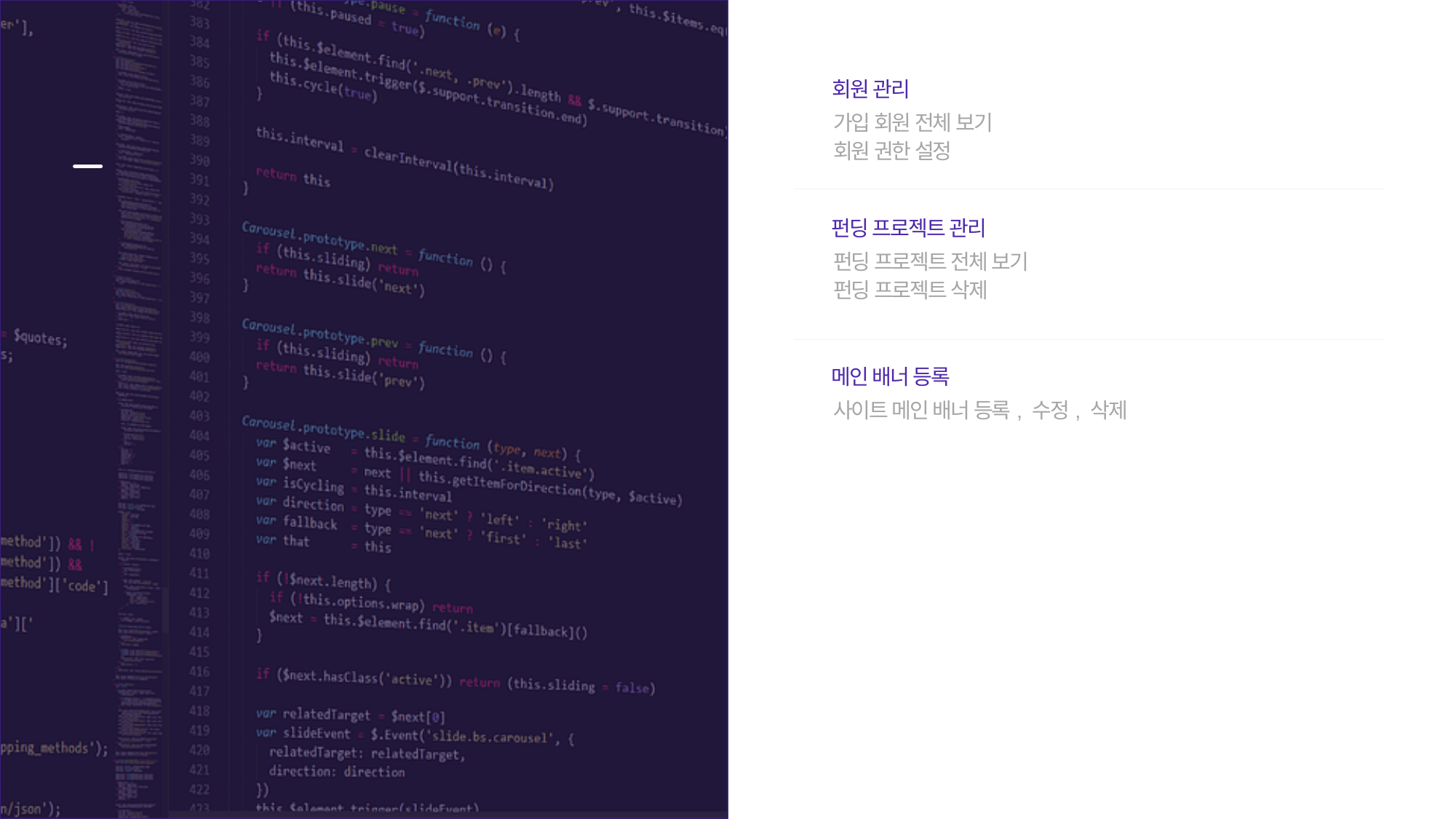

회원 관리
가입 회원 전체 보기
회원 권한 설정
관리자
펀딩 프로젝트 관리
펀딩 프로젝트 전체 보기
펀딩 프로젝트 삭제
메인 배너 등록
사이트 메인 배너 등록, 수정, 삭제